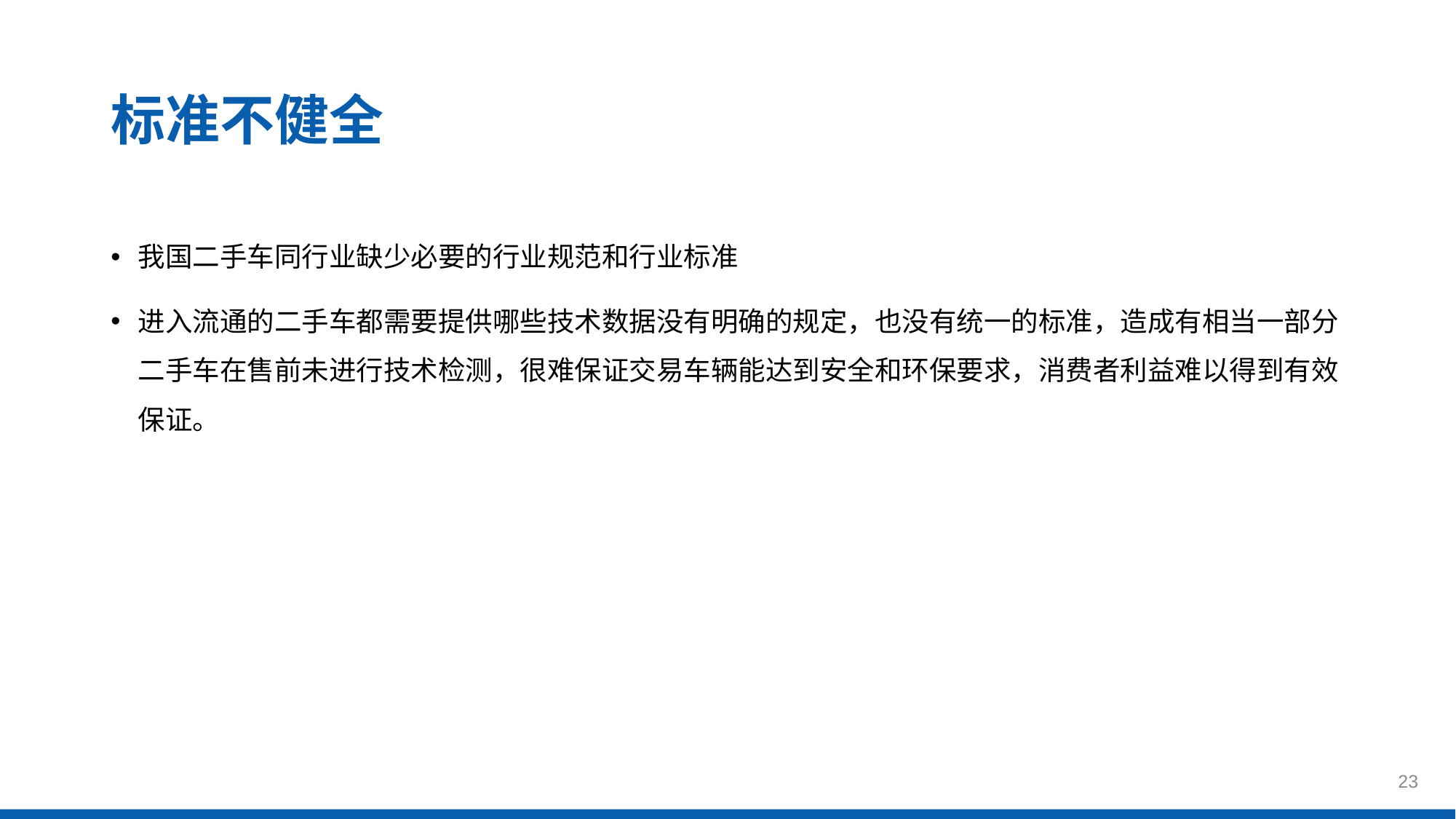

标准不健全
我国二手车同行业缺少必要的行业规范和行业标准
进入流通的二手车都需要提供哪些技术数据没有明确的规定，也没有统一的标准，造成有相当一部分二手车在售前未进行技术检测，很难保证交易车辆能达到安全和环保要求，消费者利益难以得到有效保证。
23